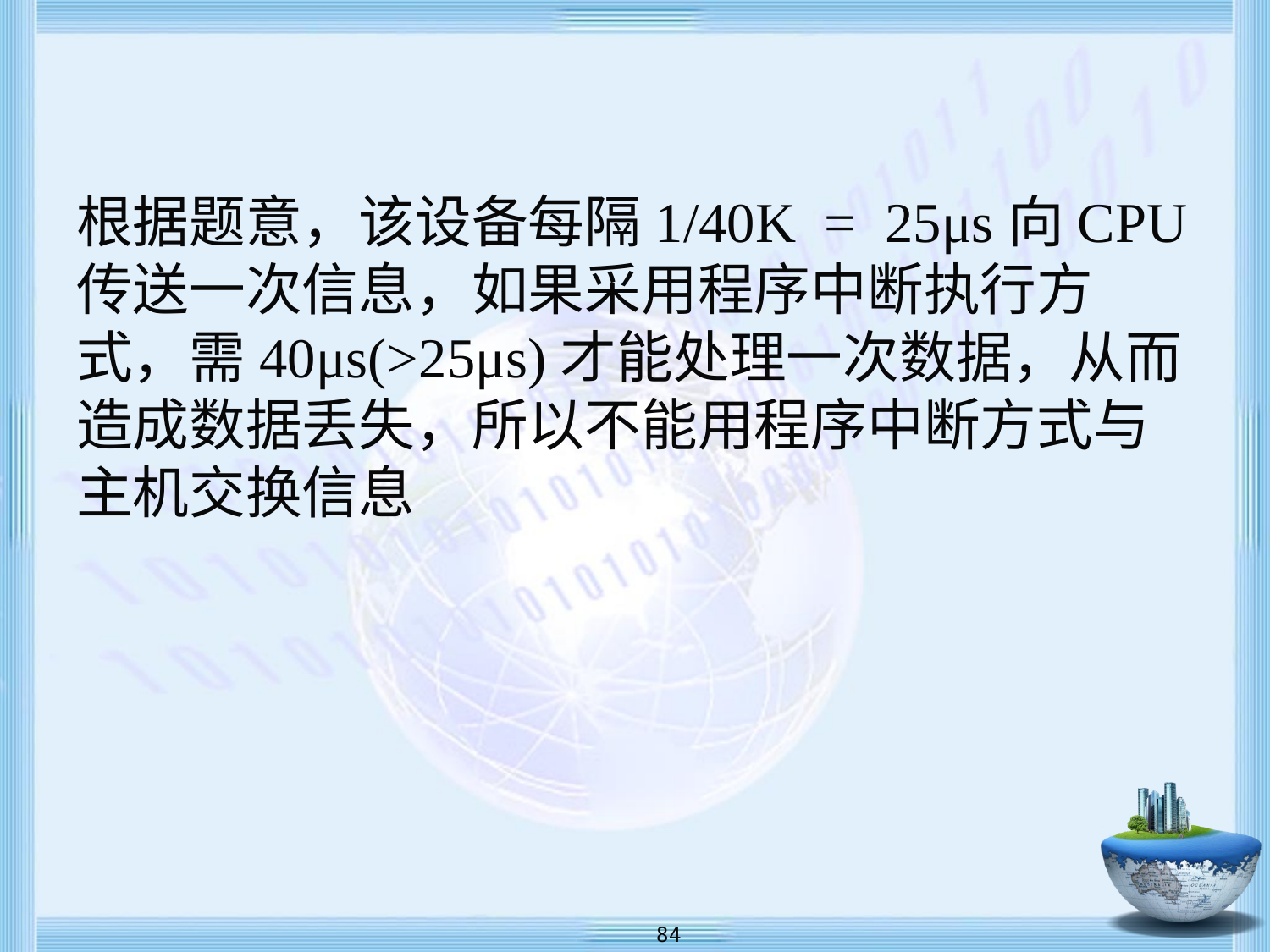

#
根据题意，该设备每隔1/40K = 25μs向CPU传送一次信息，如果采用程序中断执行方式，需40μs(>25μs)才能处理一次数据，从而造成数据丢失，所以不能用程序中断方式与主机交换信息
    84